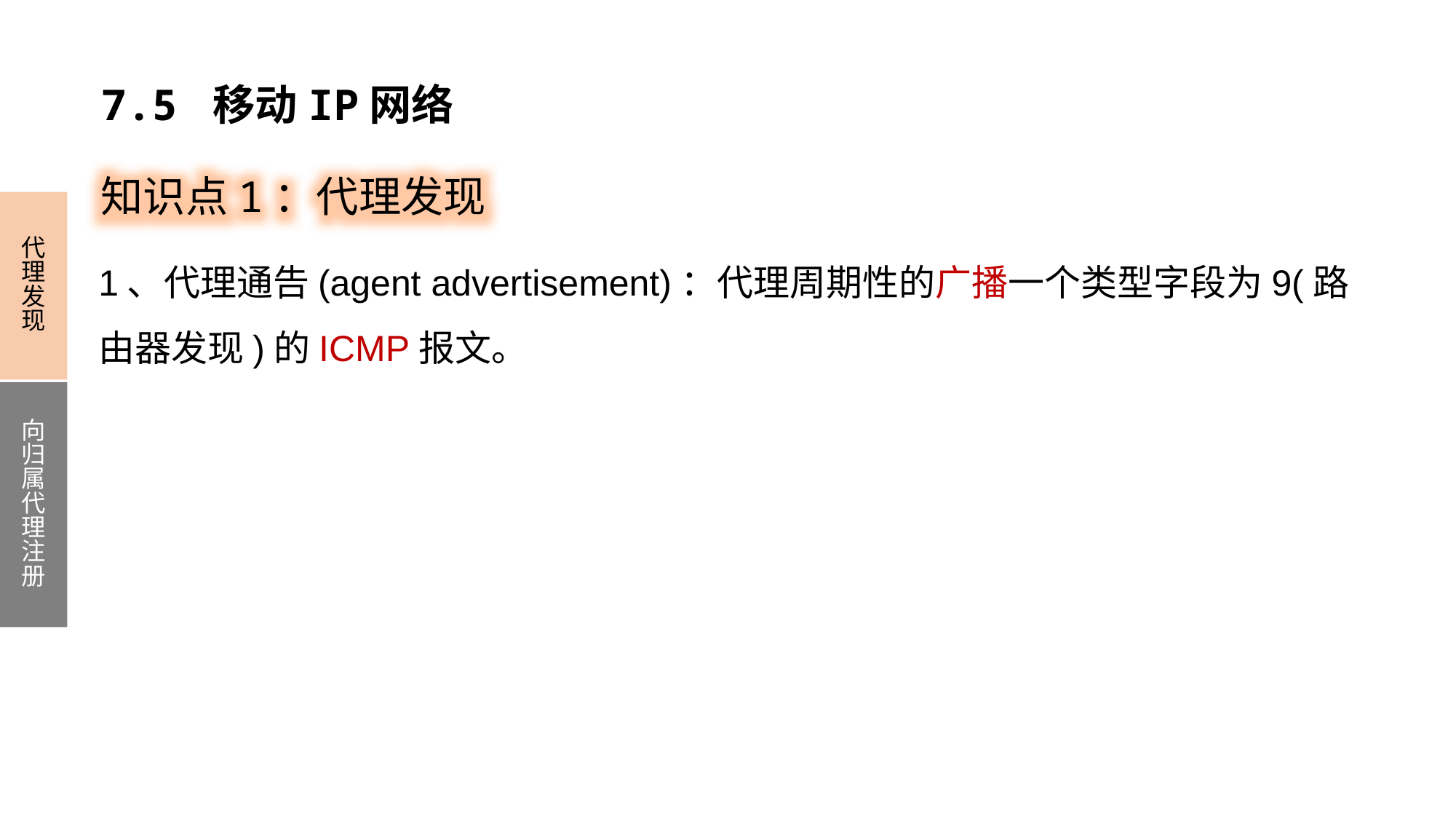

7.5 移动IP网络
知识点1：代理发现
代理发现
向归属代理注册
1、代理通告(agent advertisement)：代理周期性的广播一个类型字段为9(路由器发现)的ICMP报文。